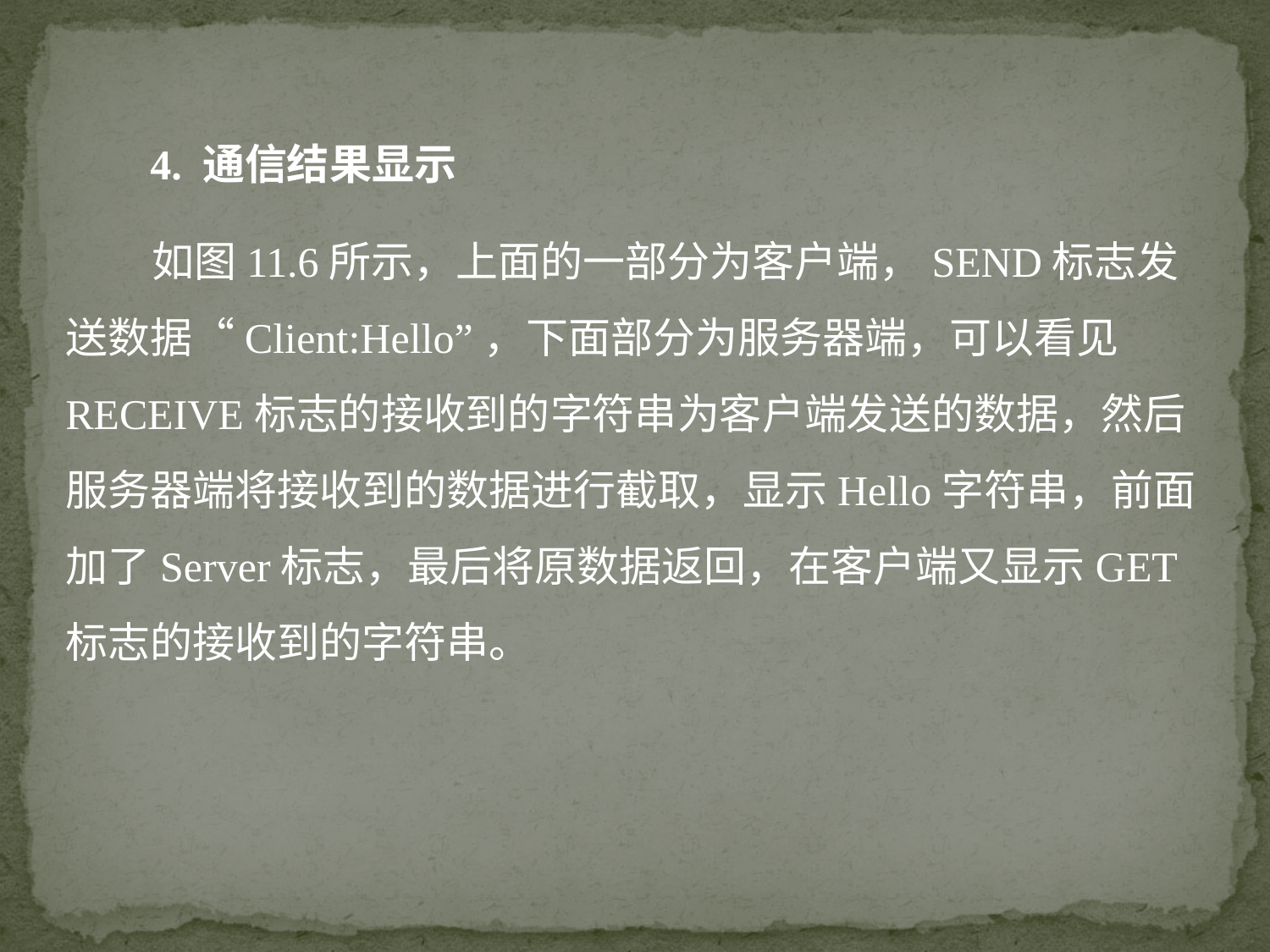

4. 通信结果显示
        如图11.6所示，上面的一部分为客户端，SEND标志发送数据“Client:Hello”，下面部分为服务器端，可以看见RECEIVE标志的接收到的字符串为客户端发送的数据，然后服务器端将接收到的数据进行截取，显示Hello字符串，前面加了Server标志，最后将原数据返回，在客户端又显示GET标志的接收到的字符串。